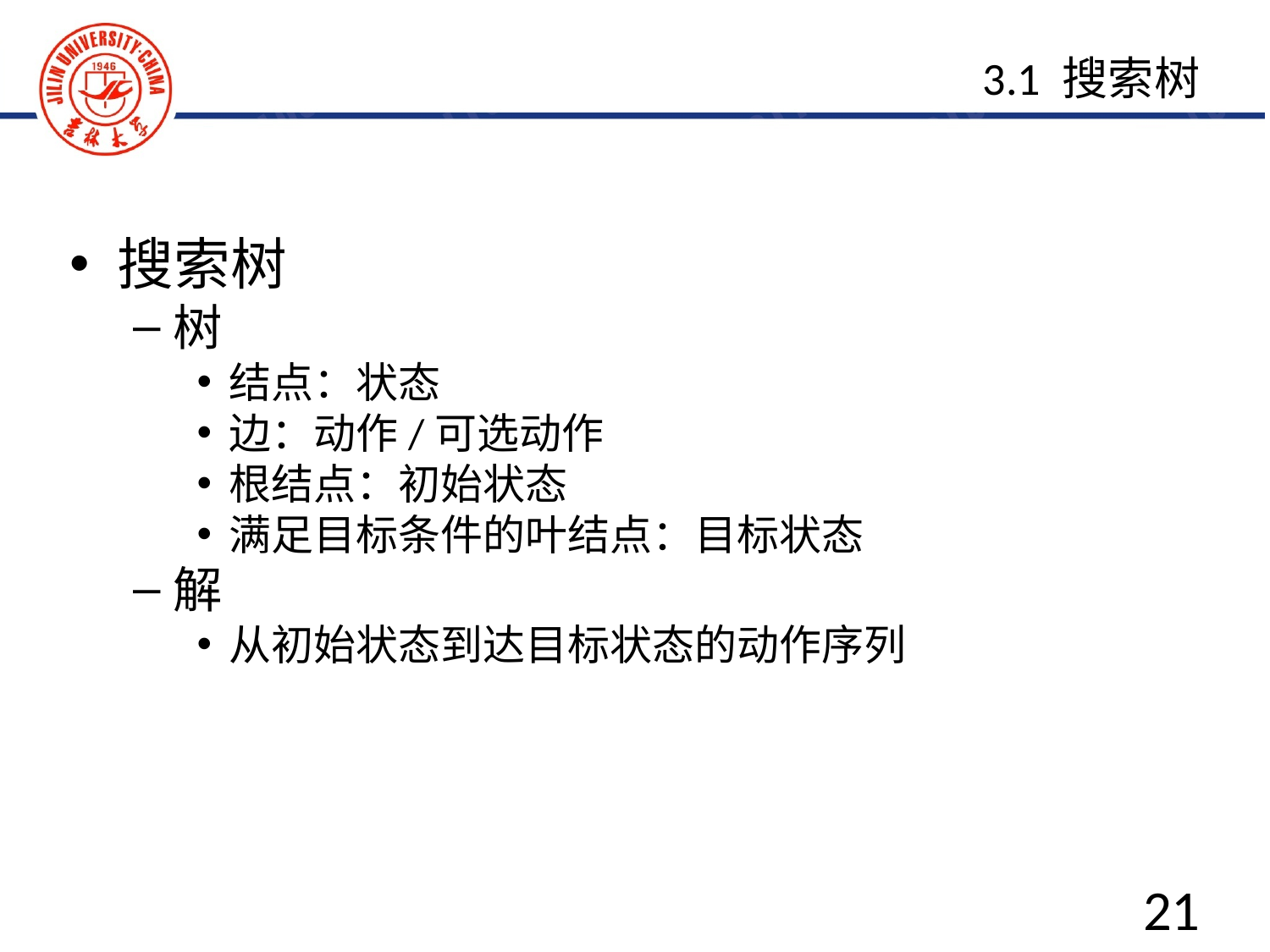

3.1 搜索树
搜索树
树
结点：状态
边：动作/可选动作
根结点：初始状态
满足目标条件的叶结点：目标状态
解
从初始状态到达目标状态的动作序列
21